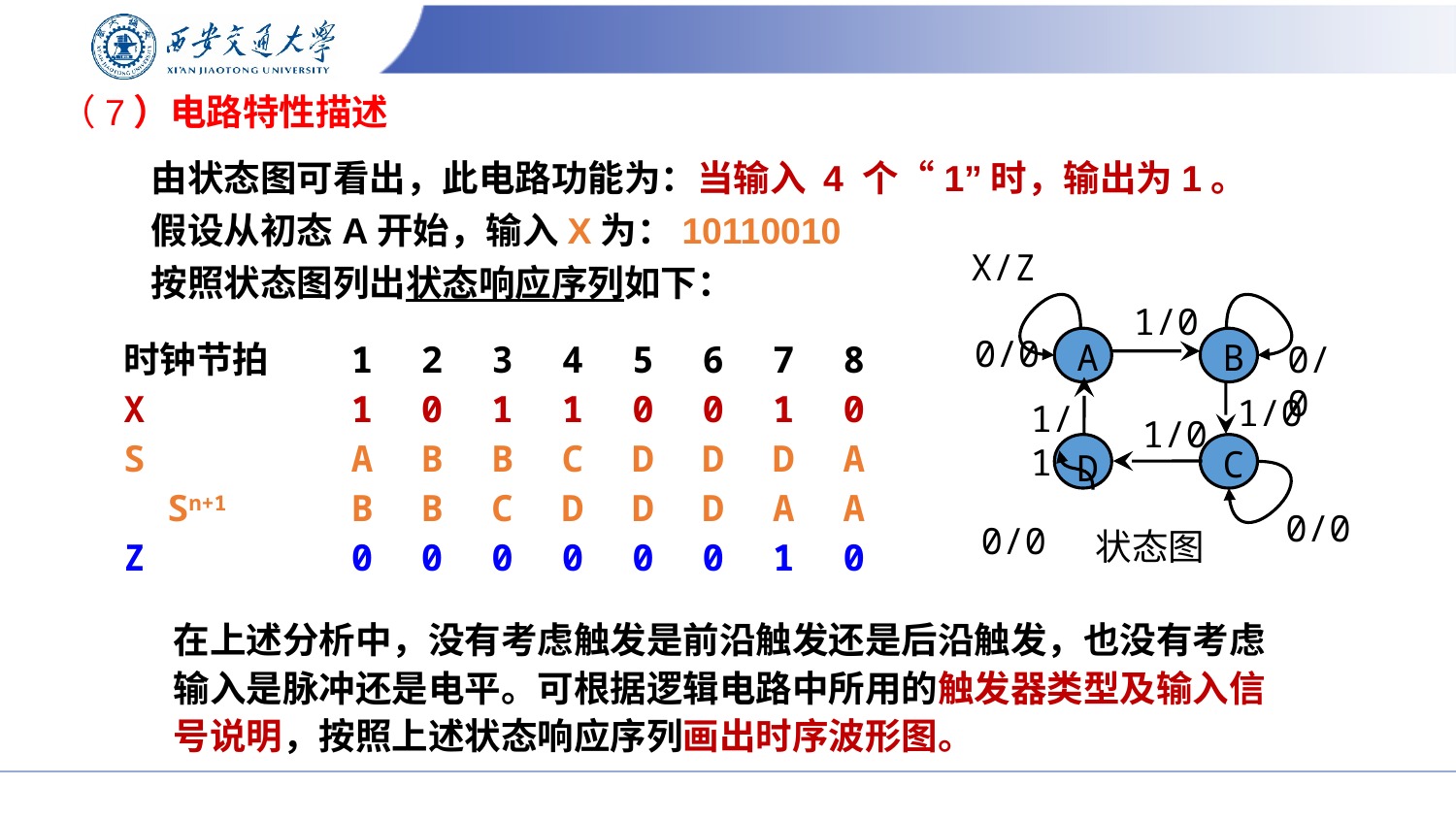

# （7）电路特性描述
由状态图可看出，此电路功能为：当输入 4 个“1”时，输出为1。
假设从初态A开始，输入X为：10110010
按照状态图列出状态响应序列如下：
X/Z
1/0
0/0
A
B

0/0

1/0
1/1
1/0

C

D

0/0
0/0
状态图
| 时钟节拍 | 1 | 2 | 3 | 4 | 5 | 6 | 7 | 8 |
| --- | --- | --- | --- | --- | --- | --- | --- | --- |
| X | 1 | 0 | 1 | 1 | 0 | 0 | 1 | 0 |
| S | A | B | B | C | D | D | D | A |
| Sn+1 | B | B | C | D | D | D | A | A |
| Z | 0 | 0 | 0 | 0 | 0 | 0 | 1 | 0 |
在上述分析中，没有考虑触发是前沿触发还是后沿触发，也没有考虑输入是脉冲还是电平。可根据逻辑电路中所用的触发器类型及输入信号说明，按照上述状态响应序列画出时序波形图。